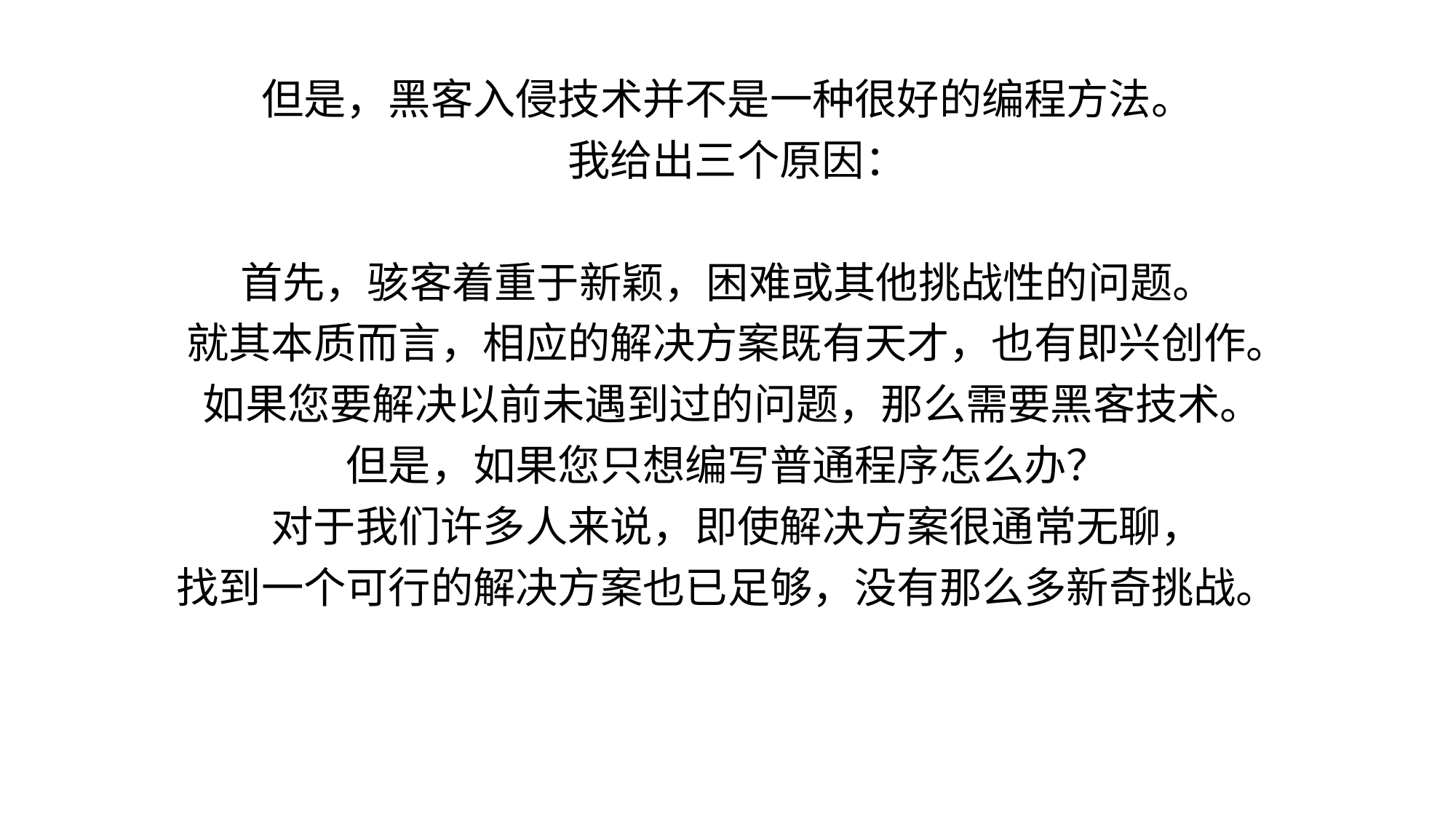

但是，黑客入侵技术并不是一种很好的编程方法。
 我给出三个原因：

首先，骇客着重于新颖，困难或其他挑战性的问题。
 就其本质而言，相应的解决方案既有天才，也有即兴创作。
 如果您要解决以前未遇到过的问题，那么需要黑客技术。
但是，如果您只想编写普通程序怎么办？
 对于我们许多人来说，即使解决方案很通常无聊，
找到一个可行的解决方案也已足够，没有那么多新奇挑战。